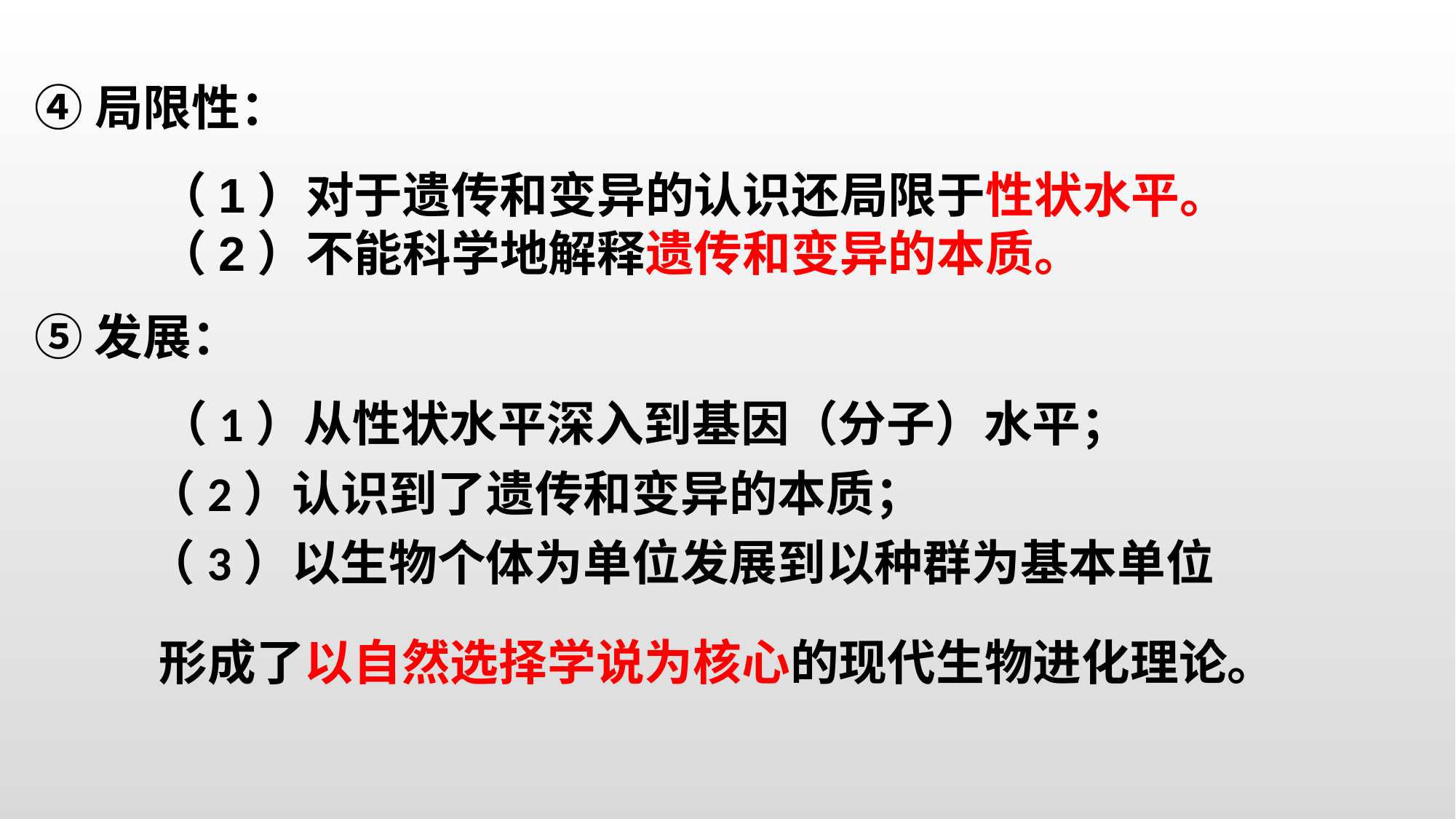

④局限性：
（1）对于遗传和变异的认识还局限于性状水平。
（2）不能科学地解释遗传和变异的本质。
⑤发展：
（1）从性状水平深入到基因（分子）水平；
（2）认识到了遗传和变异的本质；
（3）以生物个体为单位发展到以种群为基本单位
形成了以自然选择学说为核心的现代生物进化理论。